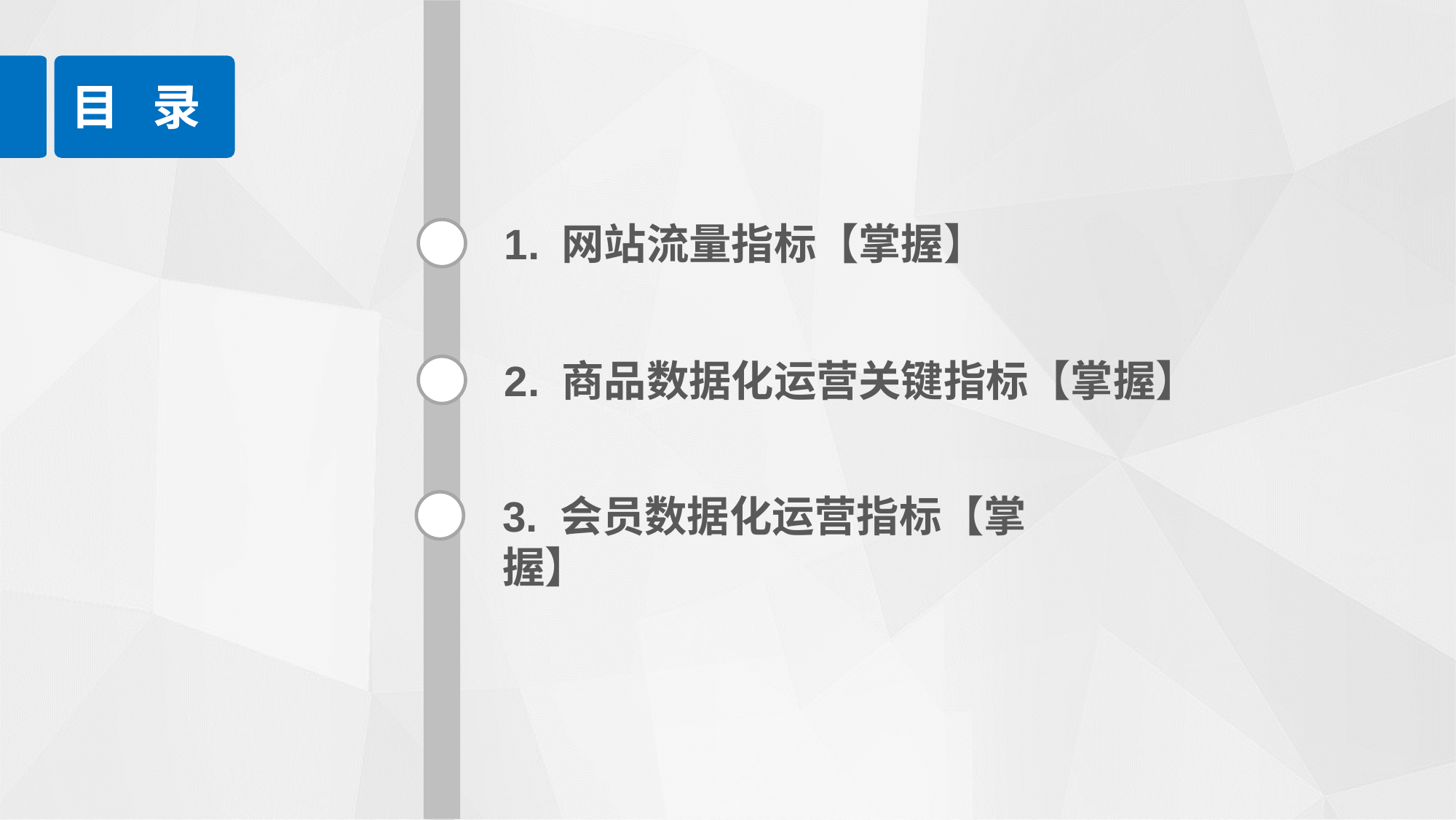

目   录

1. 网站流量指标【掌握】

2. 商品数据化运营关键指标【掌握】

3. 会员数据化运营指标【掌握】